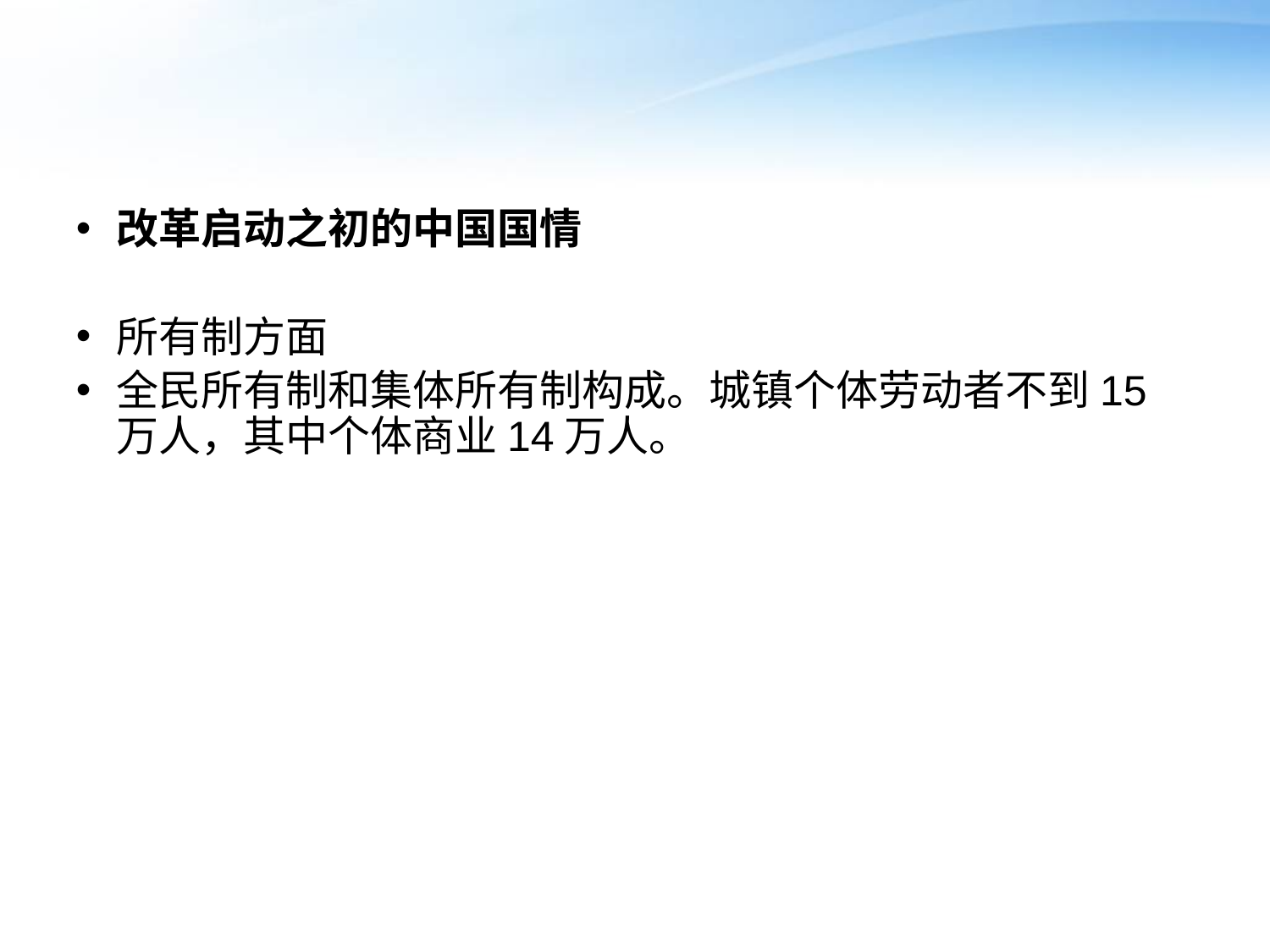

#
改革启动之初的中国国情

所有制方面
全民所有制和集体所有制构成。城镇个体劳动者不到15万人，其中个体商业14万人。